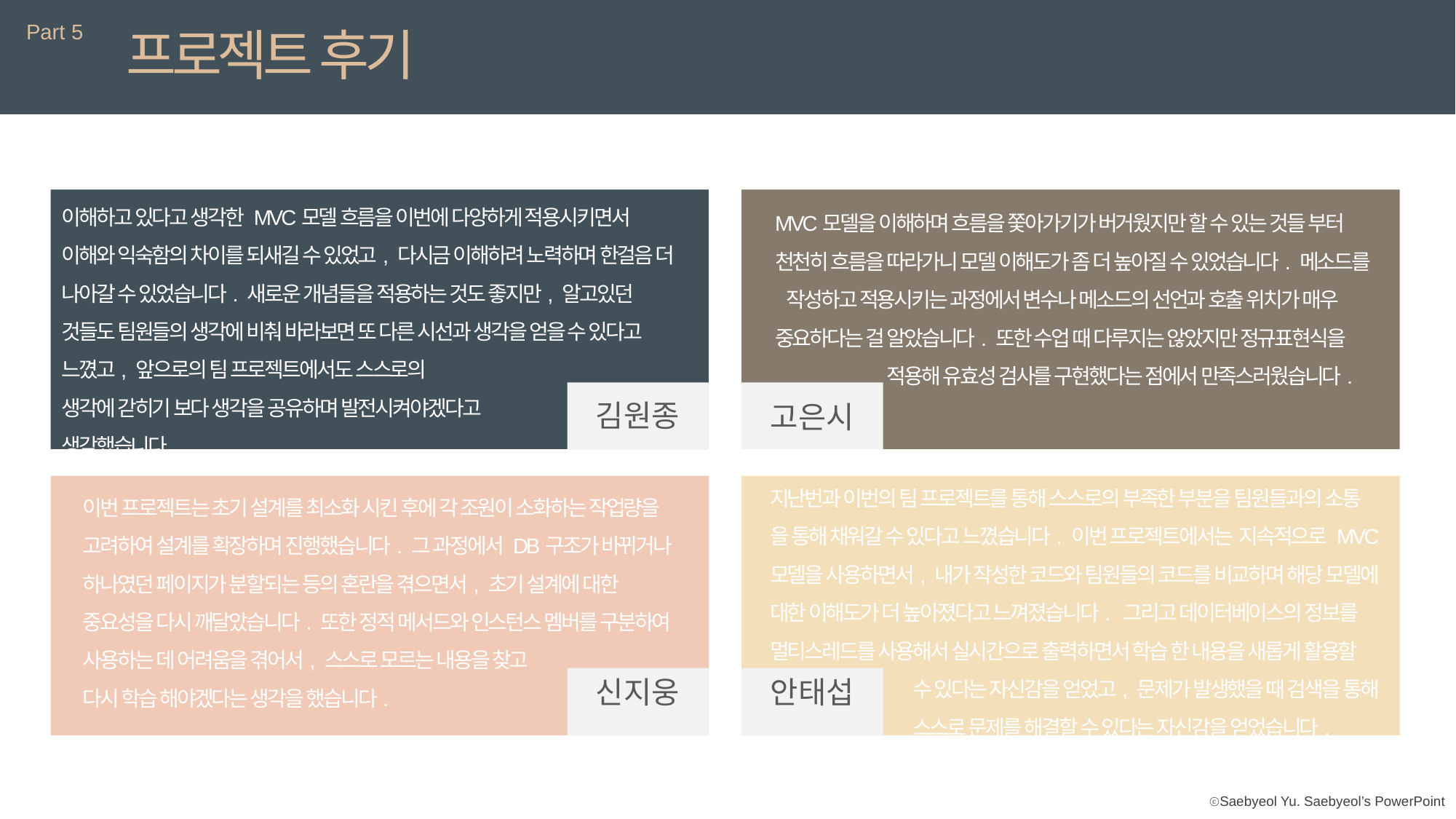

Part 5
프로젝트 후기
이해하고 있다고 생각한 MVC모델 흐름을 이번에 다양하게 적용시키면서
이해와 익숙함의 차이를 되새길 수 있었고, 다시금 이해하려 노력하며 한걸음 더 나아갈 수 있었습니다. 새로운 개념들을 적용하는 것도 좋지만, 알고있던 것들도 팀원들의 생각에 비춰 바라보면 또 다른 시선과 생각을 얻을 수 있다고 느꼈고, 앞으로의 팀 프로젝트에서도 스스로의
생각에 갇히기 보다 생각을 공유하며 발전시켜야겠다고
생각했습니다.

MVC모델을 이해하며 흐름을 쫓아가기가 버거웠지만 할 수 있는 것들 부터
천천히 흐름을 따라가니 모델 이해도가 좀 더 높아질 수 있었습니다. 메소드를
 작성하고 적용시키는 과정에서 변수나 메소드의 선언과 호출 위치가 매우
중요하다는 걸 알았습니다. 또한 수업 때 다루지는 않았지만 정규표현식을
                            적용해 유효성 검사를 구현했다는 점에서 만족스러웠습니다.

김원종
고은시
지난번과 이번의 팀 프로젝트를 통해 스스로의 부족한 부분을 팀원들과의 소통
을 통해 채워갈 수 있다고 느꼈습니다. 이번 프로젝트에서는  지속적으로 MVC
모델을 사용하면서, 내가 작성한 코드와 팀원들의 코드를 비교하며 해당 모델에
대한 이해도가 더 높아졌다고 느껴졌습니다.  그리고 데이터베이스의 정보를
멀티스레드를 사용해서 실시간으로 출력하면서 학습 한 내용을 새롭게 활용할
	       수 있다는 자신감을 얻었고, 문제가 발생했을 때 검색을 통해
	       스스로 문제를 해결할 수 있다는 자신감을 얻었습니다.

이번 프로젝트는 초기 설계를 최소화 시킨 후에 각 조원이 소화하는 작업량을
고려하여 설계를 확장하며 진행했습니다. 그 과정에서 DB구조가 바뀌거나
하나였던 페이지가 분할되는 등의 혼란을 겪으면서, 초기 설계에 대한
중요성을 다시 깨달았습니다. 또한 정적 메서드와 인스턴스 멤버를 구분하여
사용하는 데 어려움을 겪어서, 스스로 모르는 내용을 찾고
다시 학습 해야겠다는 생각을 했습니다.

신지웅

안태섭